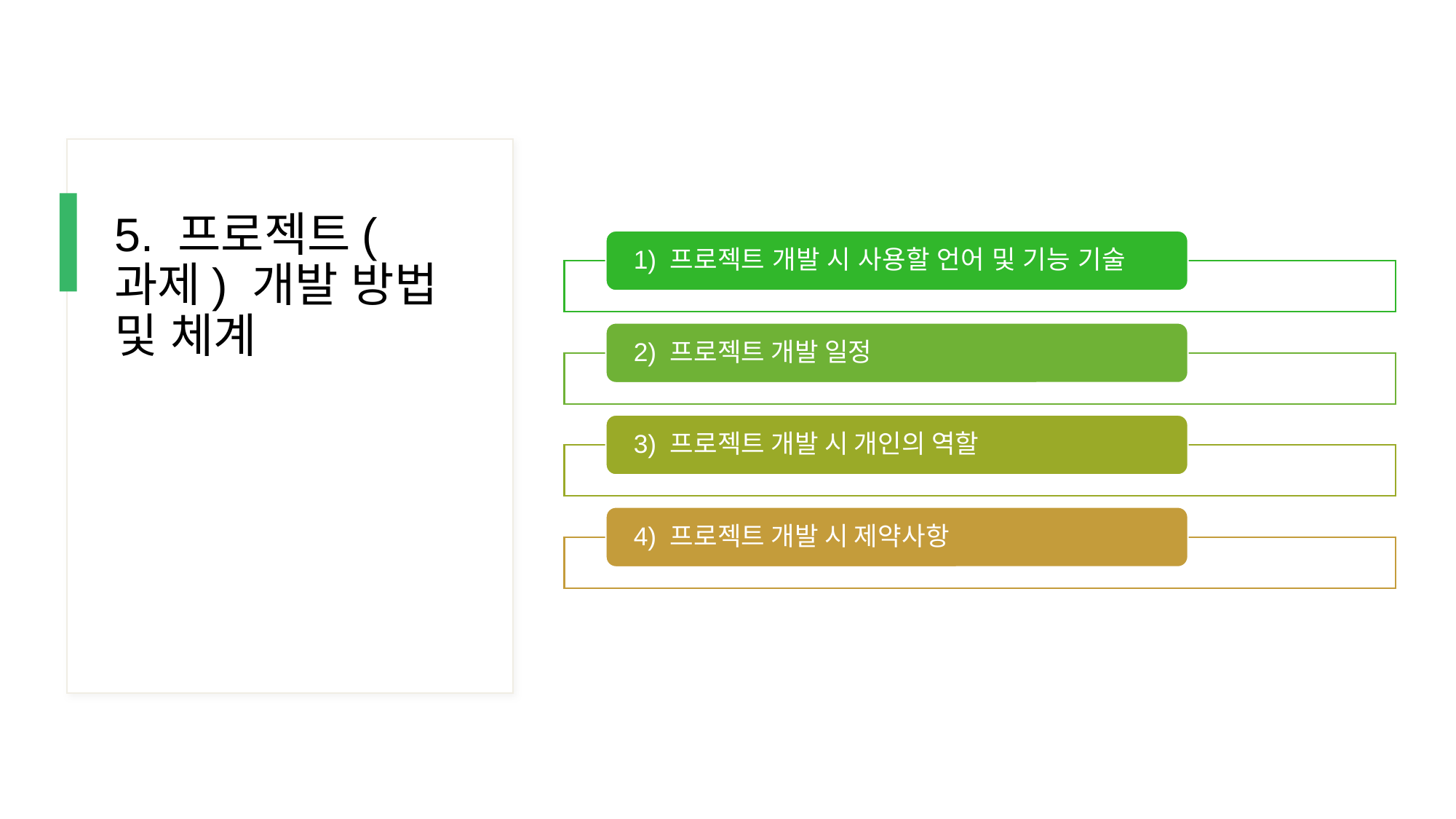

1) 프로젝트 개발 시 사용할 언어 및 기능 기술
2) 프로젝트 개발 일정
3) 프로젝트 개발 시 개인의 역할
4) 프로젝트 개발 시 제약사항

# 5. 프로젝트(과제) 개발 방법 및 체계